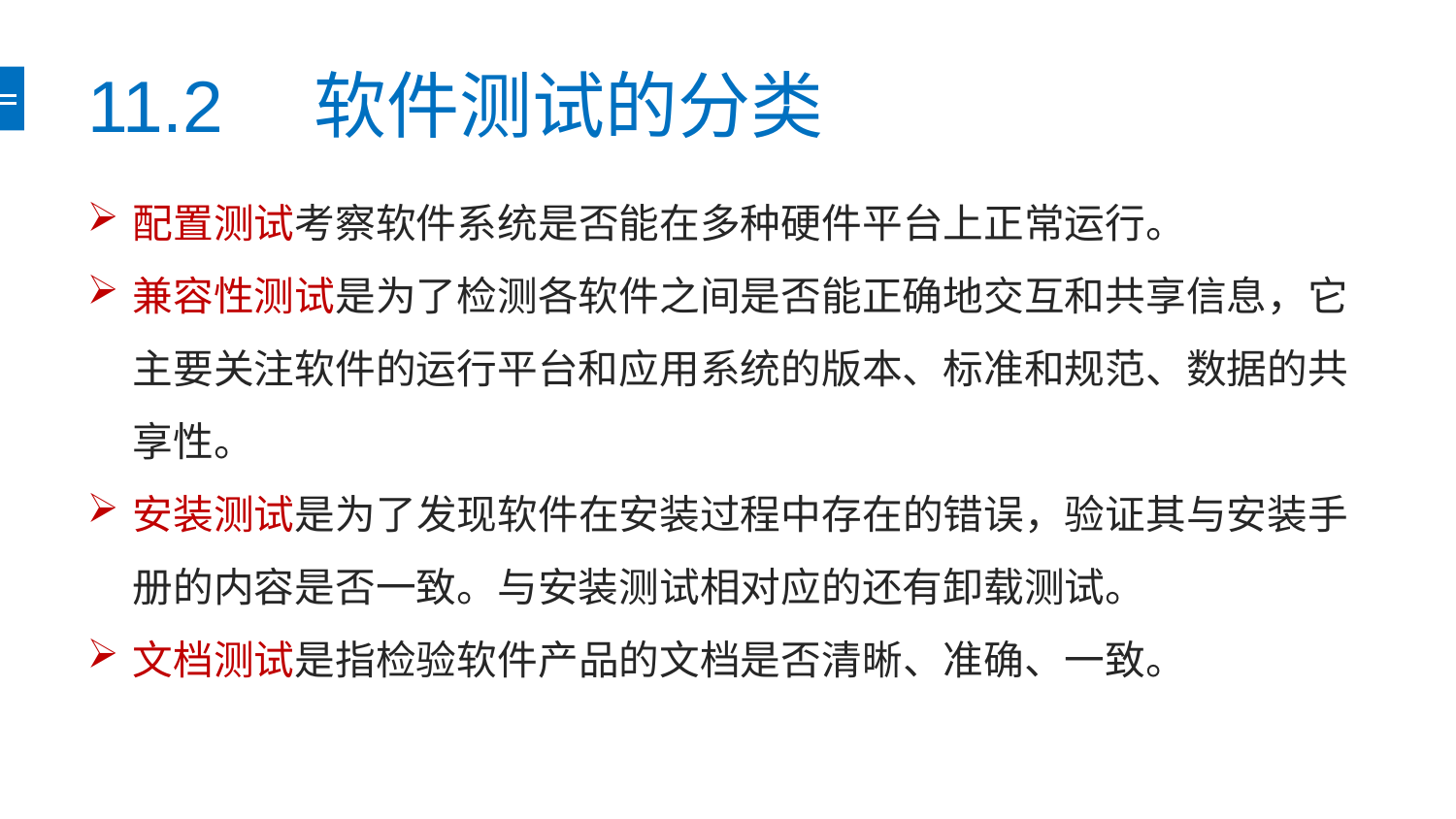

# 11.2　软件测试的分类
配置测试考察软件系统是否能在多种硬件平台上正常运行。
兼容性测试是为了检测各软件之间是否能正确地交互和共享信息，它主要关注软件的运行平台和应用系统的版本、标准和规范、数据的共享性。
安装测试是为了发现软件在安装过程中存在的错误，验证其与安装手册的内容是否一致。与安装测试相对应的还有卸载测试。
文档测试是指检验软件产品的文档是否清晰、准确、一致。